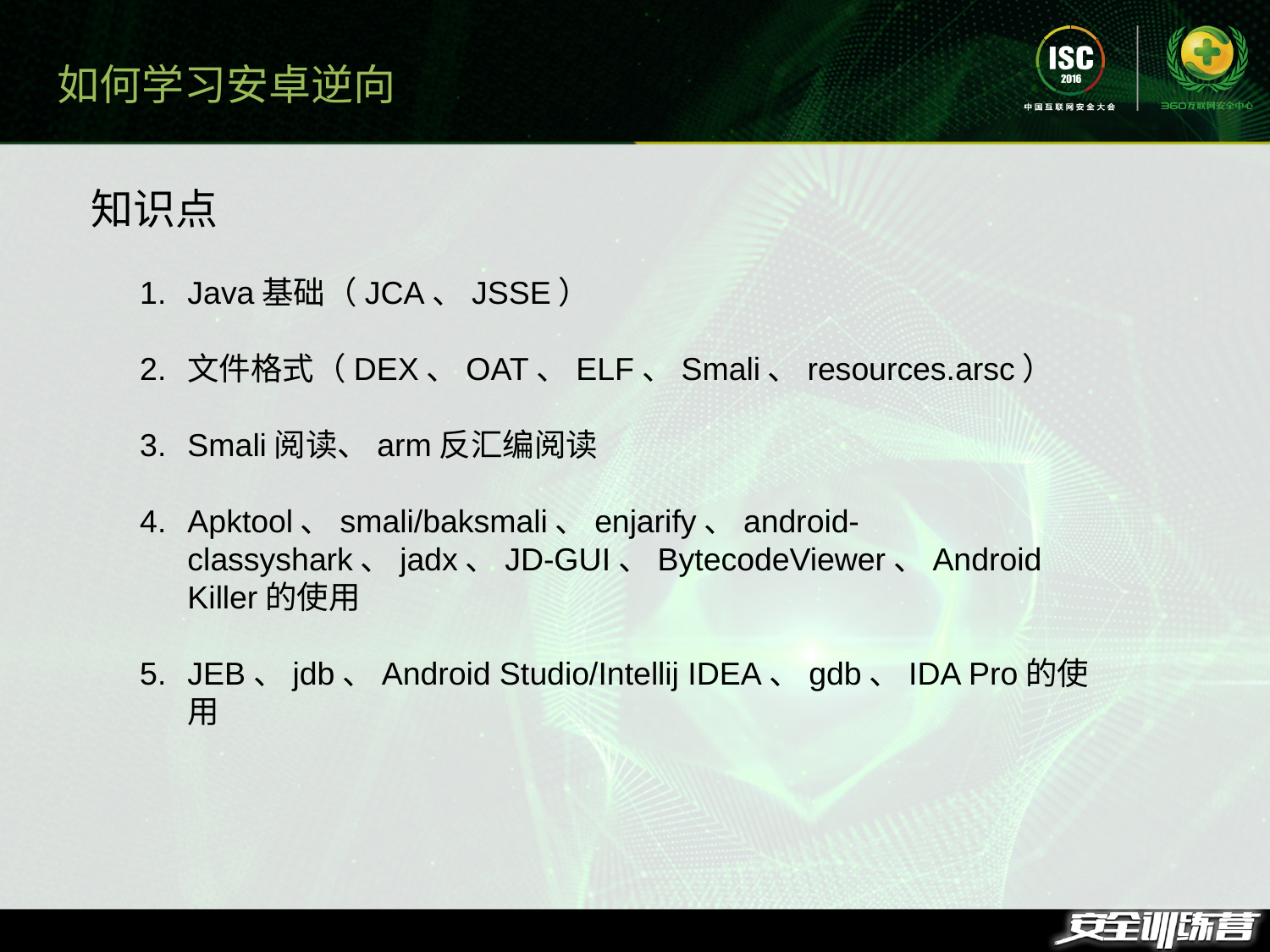

如何学习安卓逆向
知识点
Java基础（JCA、JSSE）

文件格式（DEX、OAT、ELF、Smali、resources.arsc）

Smali阅读、arm反汇编阅读

Apktool、smali/baksmali、enjarify、android-classyshark、jadx、JD-GUI、BytecodeViewer、Android Killer的使用

JEB、jdb、Android Studio/Intellij IDEA、gdb、IDA Pro的使用